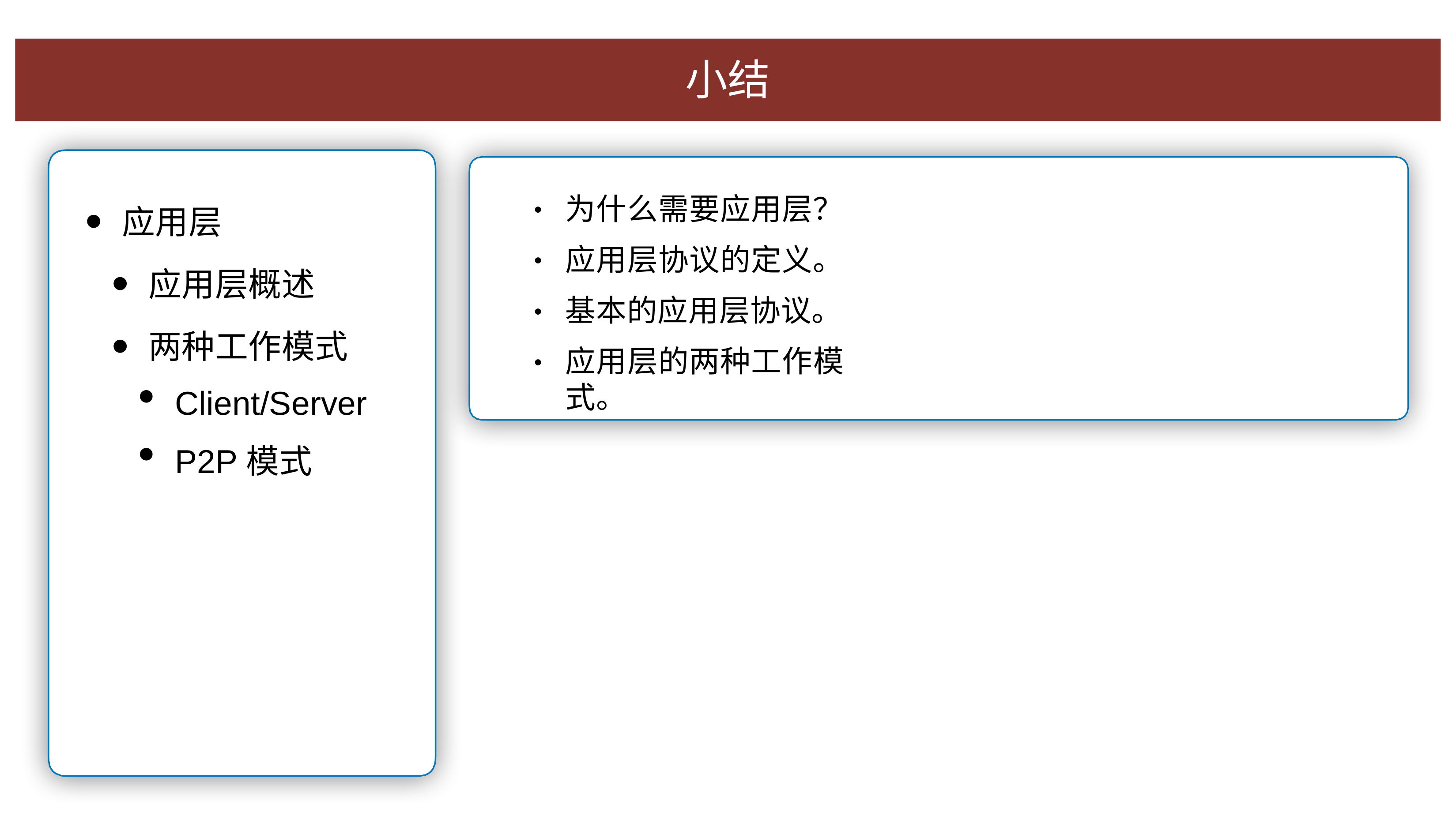

⼩结

为什么需要应⽤层？ 应⽤层协议的定义。 基本的应⽤层协议。
应⽤层的两种⼯作模式。
•
应⽤层
应⽤层概述
两种⼯作模式
Client/Server
P2P模式
•
•
•